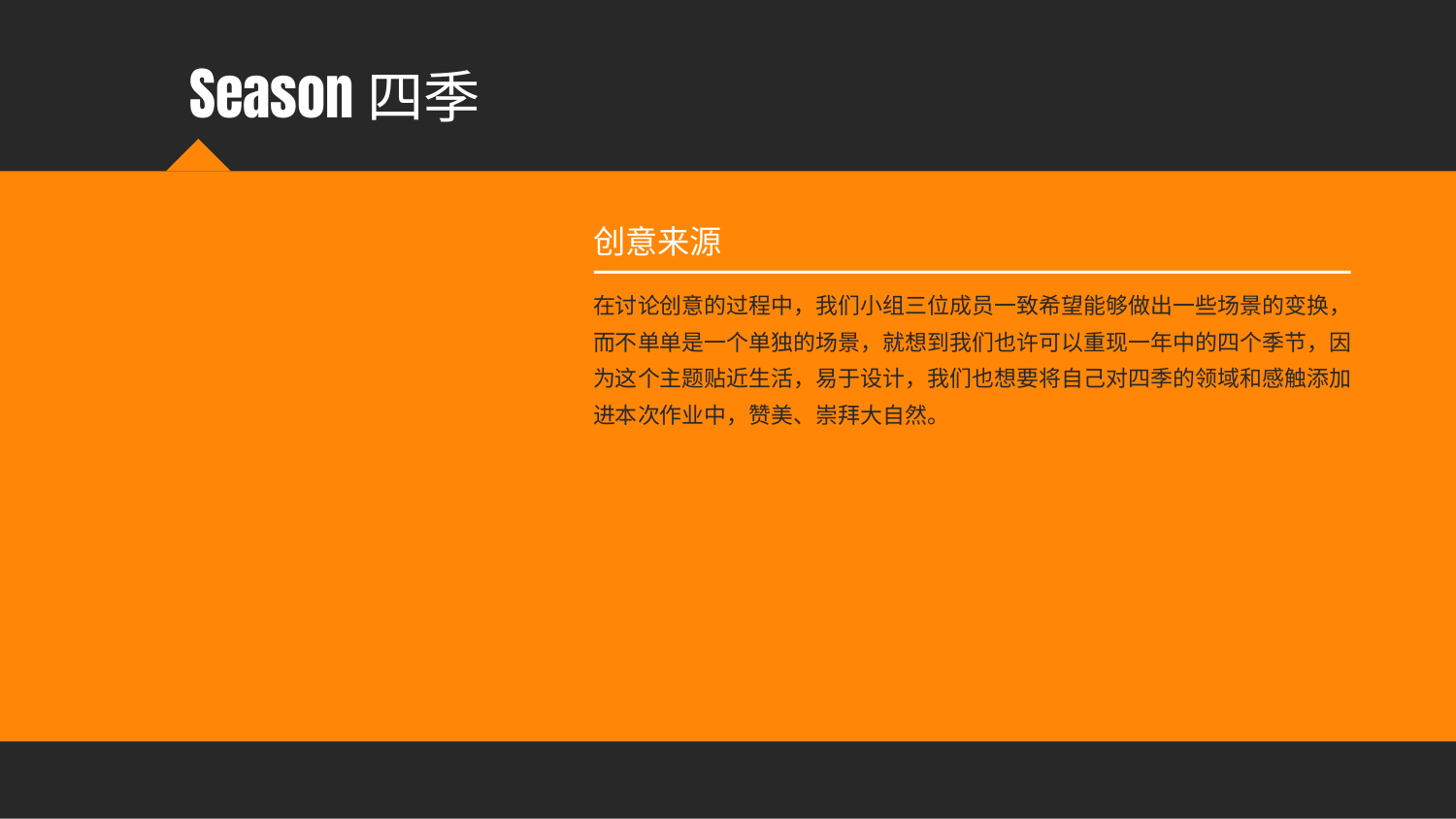

Season四季

创意来源

在讨论创意的过程中，我们小组三位成员一致希望能够做出一些场景的变换，而不单单是一个单独的场景，就想到我们也许可以重现一年中的四个季节，因为这个主题贴近生活，易于设计，我们也想要将自己对四季的领域和感触添加进本次作业中，赞美、崇拜大自然。